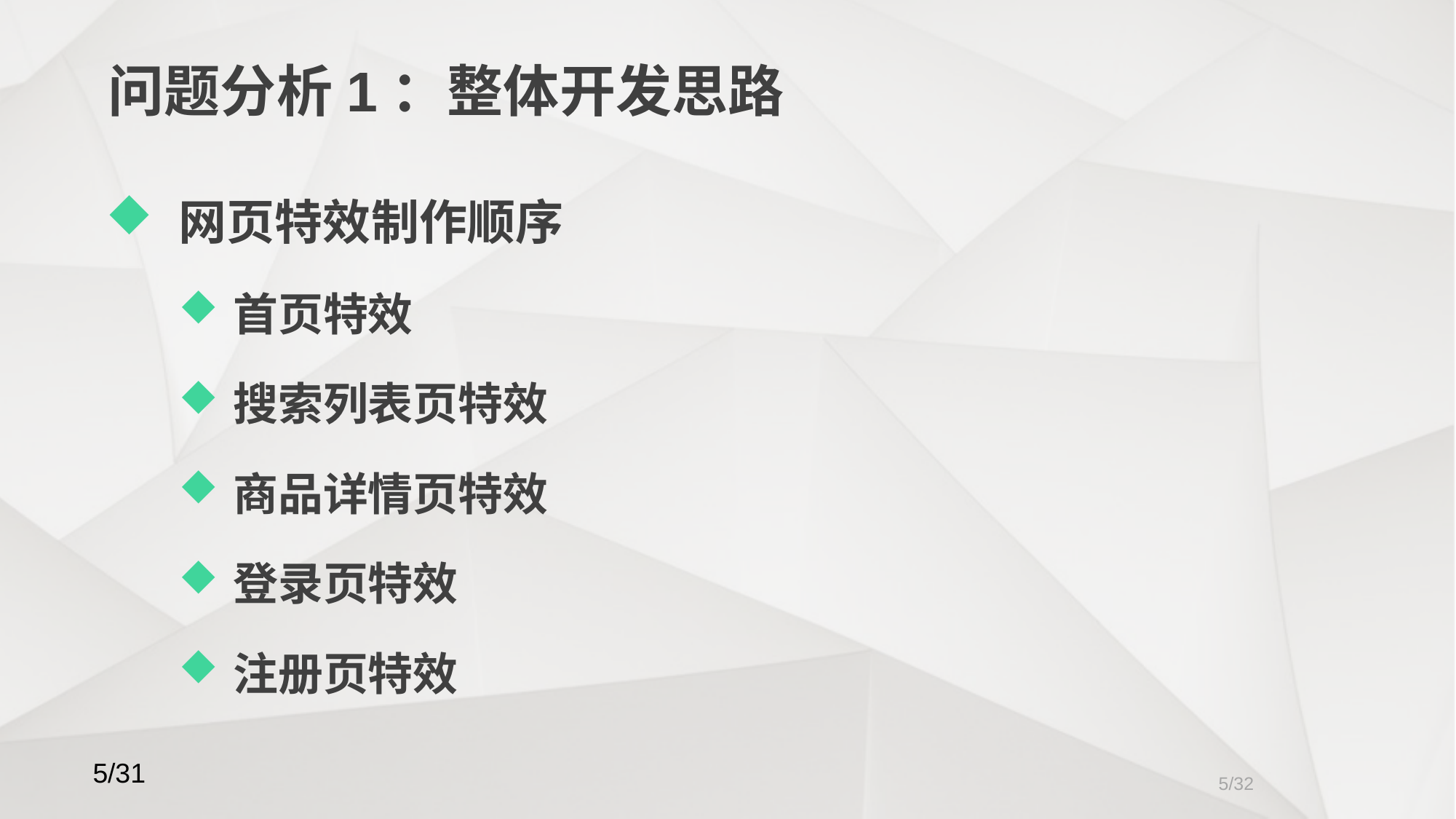

# 问题分析1：整体开发思路
网页特效制作顺序
首页特效
搜索列表页特效
商品详情页特效
登录页特效
注册页特效
5/32